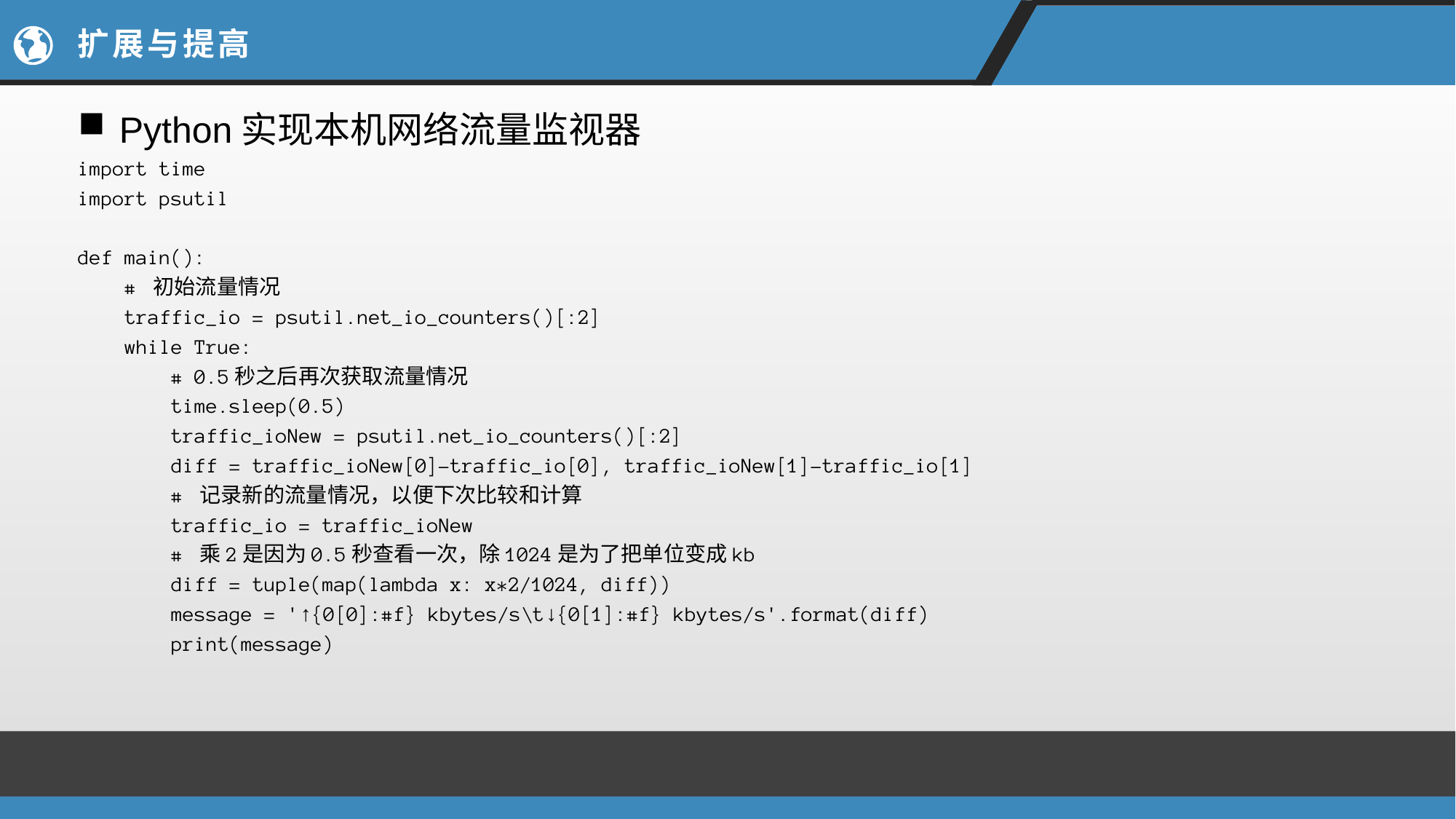

# 扩展与提高

Python实现本机网络流量监视器
import time
import psutil

def main():
    # 初始流量情况
    traffic_io = psutil.net_io_counters()[:2]
    while True:
        # 0.5秒之后再次获取流量情况
        time.sleep(0.5)
        traffic_ioNew = psutil.net_io_counters()[:2]
        diff = traffic_ioNew[0]-traffic_io[0], traffic_ioNew[1]-traffic_io[1]
        # 记录新的流量情况，以便下次比较和计算
        traffic_io = traffic_ioNew
        # 乘2是因为0.5秒查看一次，除1024是为了把单位变成kb
        diff = tuple(map(lambda x: x*2/1024, diff))
        message = '↑{0[0]:#f} kbytes/s\t↓{0[1]:#f} kbytes/s'.format(diff)
        print(message)